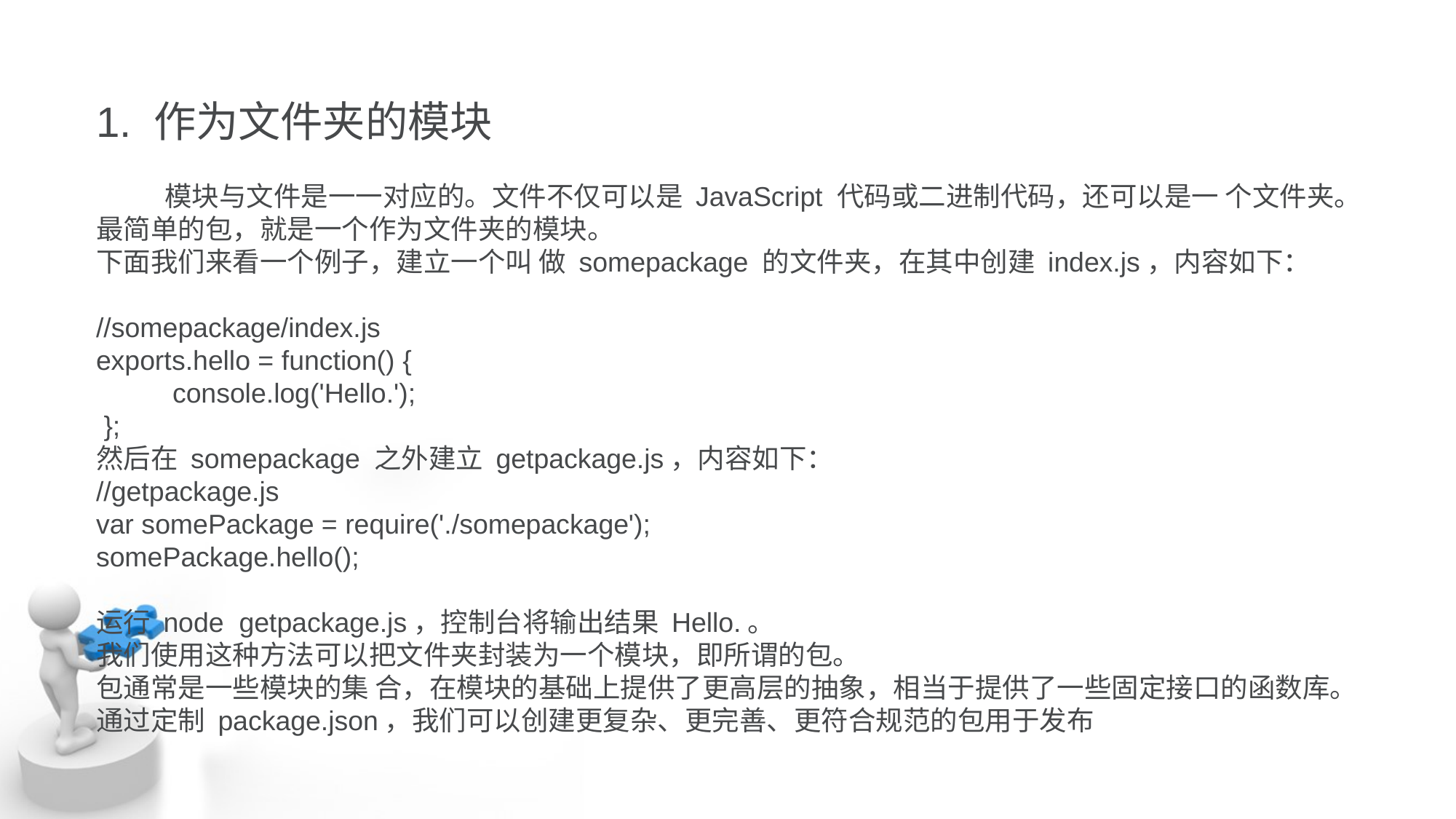

1. 作为文件夹的模块

          模块与文件是一一对应的。文件不仅可以是 JavaScript 代码或二进制代码，还可以是一 个文件夹。
最简单的包，就是一个作为文件夹的模块。
下面我们来看一个例子，建立一个叫 做 somepackage 的文件夹，在其中创建 index.js，内容如下：

//somepackage/index.js
exports.hello = function() {
          console.log('Hello.');
 };
然后在 somepackage 之外建立 getpackage.js，内容如下：
//getpackage.js
var somePackage = require('./somepackage');
somePackage.hello();

运行 node  getpackage.js，控制台将输出结果 Hello.。
我们使用这种方法可以把文件夹封装为一个模块，即所谓的包。
包通常是一些模块的集 合，在模块的基础上提供了更高层的抽象，相当于提供了一些固定接口的函数库。
通过定制 package.json，我们可以创建更复杂、更完善、更符合规范的包用于发布